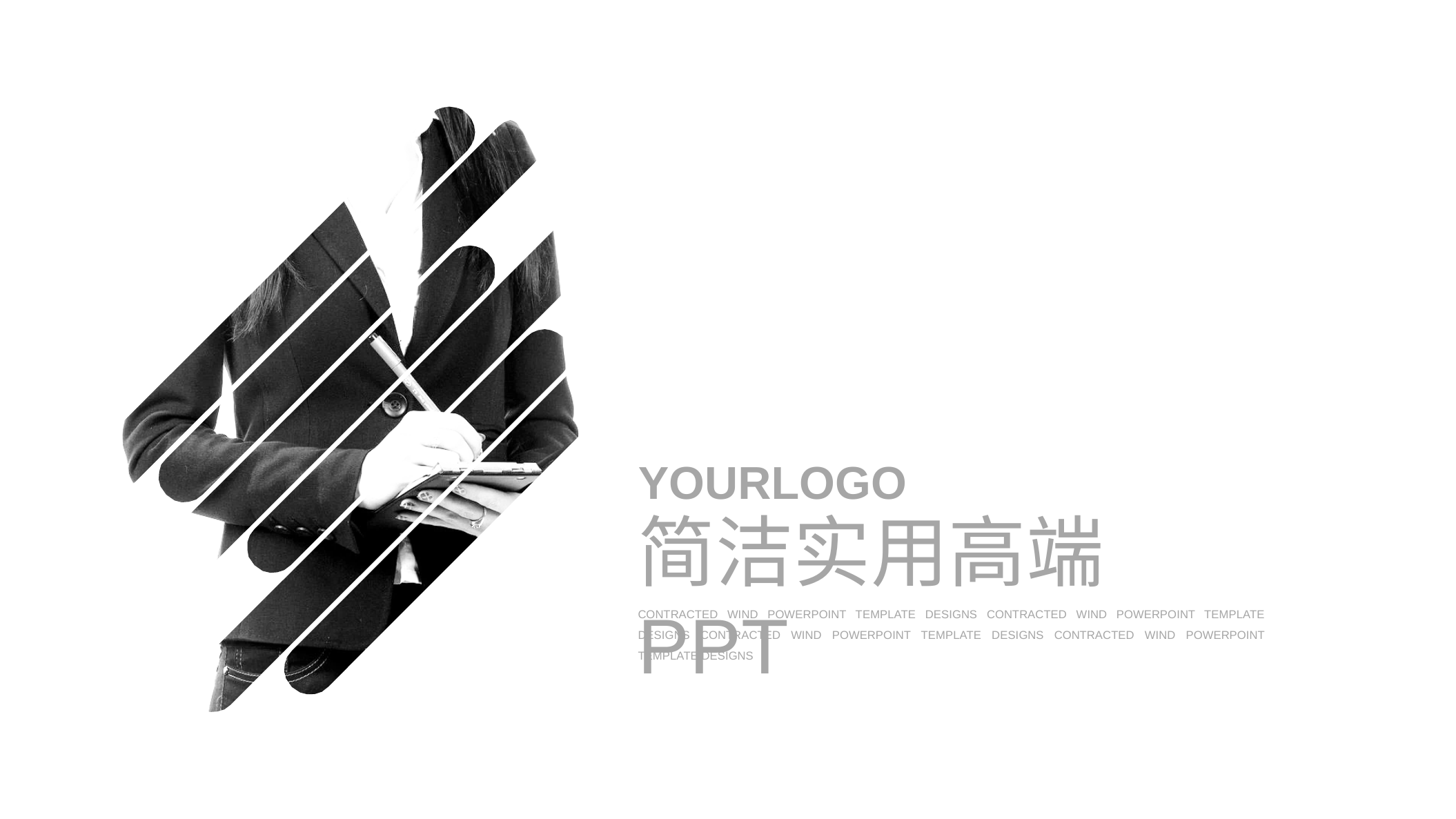

YOURLOGO
简洁实用高端PPT
CONTRACTED WIND POWERPOINT TEMPLATE DESIGNS CONTRACTED WIND POWERPOINT TEMPLATE DESIGNS CONTRACTED WIND POWERPOINT TEMPLATE DESIGNS CONTRACTED WIND POWERPOINT TEMPLATE DESIGNS